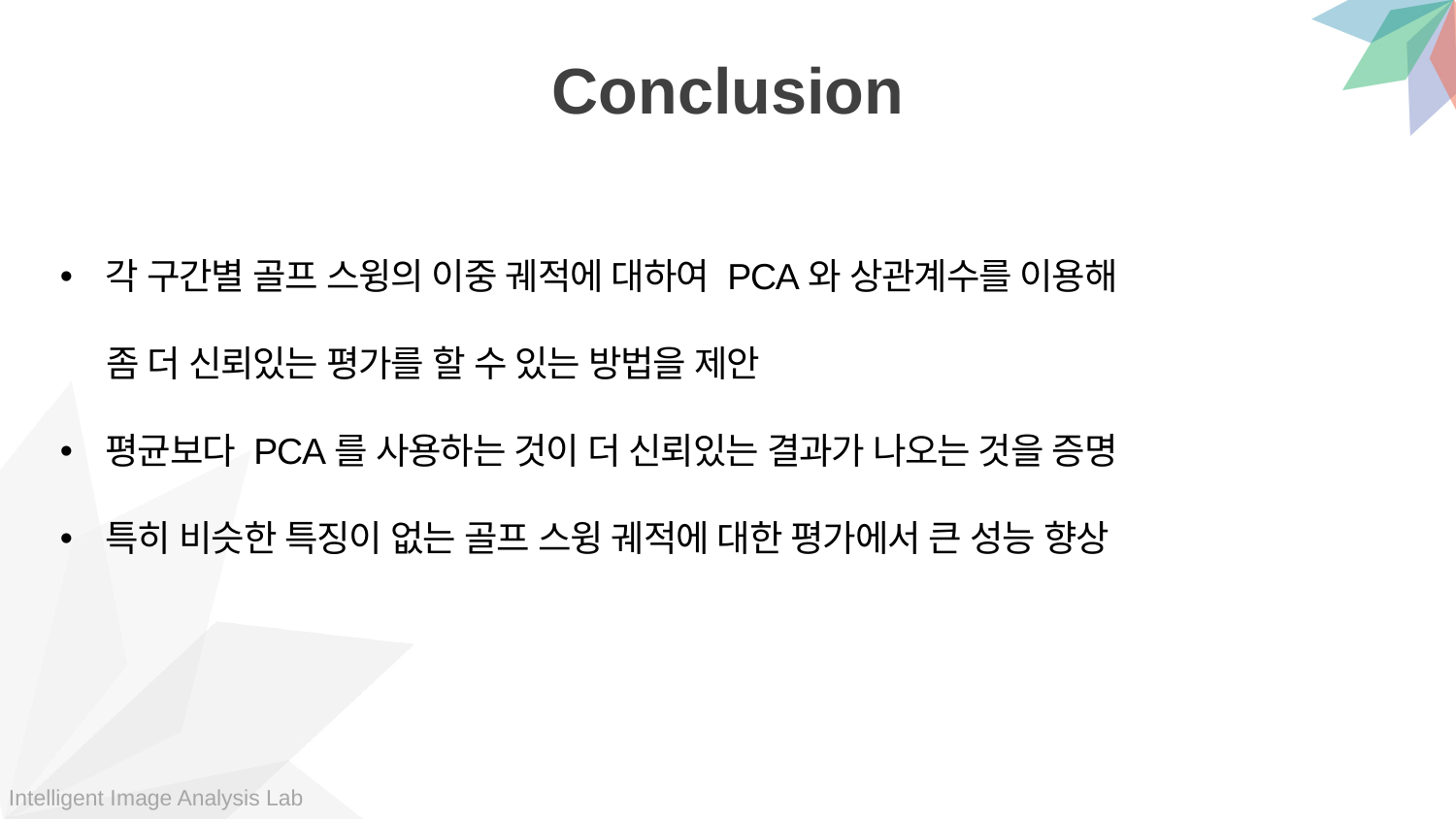

Conclusion
각 구간별 골프 스윙의 이중 궤적에 대하여 PCA와 상관계수를 이용해
    좀 더 신뢰있는 평가를 할 수 있는 방법을 제안
평균보다 PCA를 사용하는 것이 더 신뢰있는 결과가 나오는 것을 증명
특히 비슷한 특징이 없는 골프 스윙 궤적에 대한 평가에서 큰 성능 향상